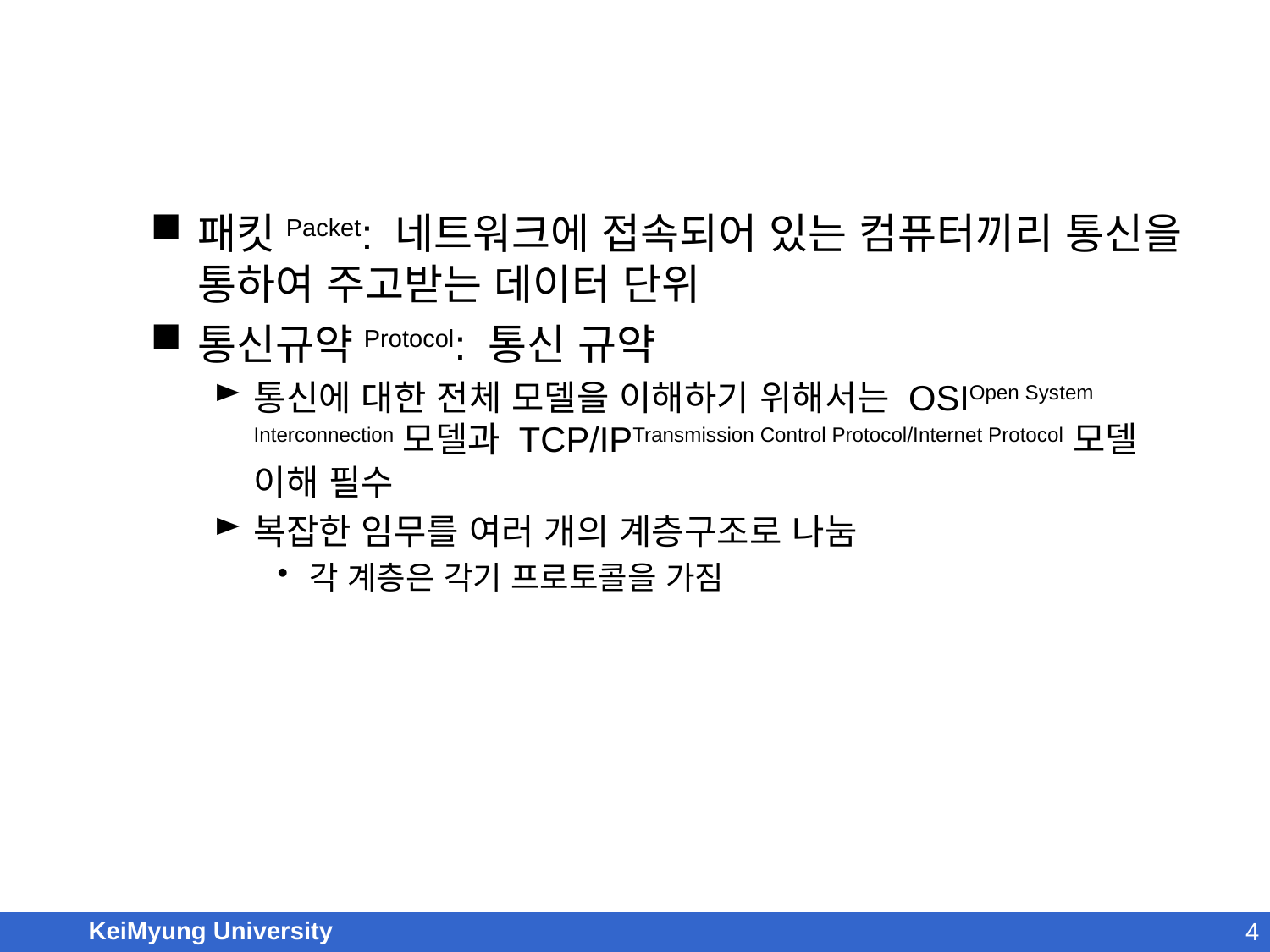

#
패킷Packet: 네트워크에 접속되어 있는 컴퓨터끼리 통신을 통하여 주고받는 데이터 단위
통신규약Protocol: 통신 규약
통신에 대한 전체 모델을 이해하기 위해서는 OSIOpen System Interconnection모델과 TCP/IPTransmission Control Protocol/Internet Protocol모델 이해 필수
복잡한 임무를 여러 개의 계층구조로 나눔
각 계층은 각기 프로토콜을 가짐
4